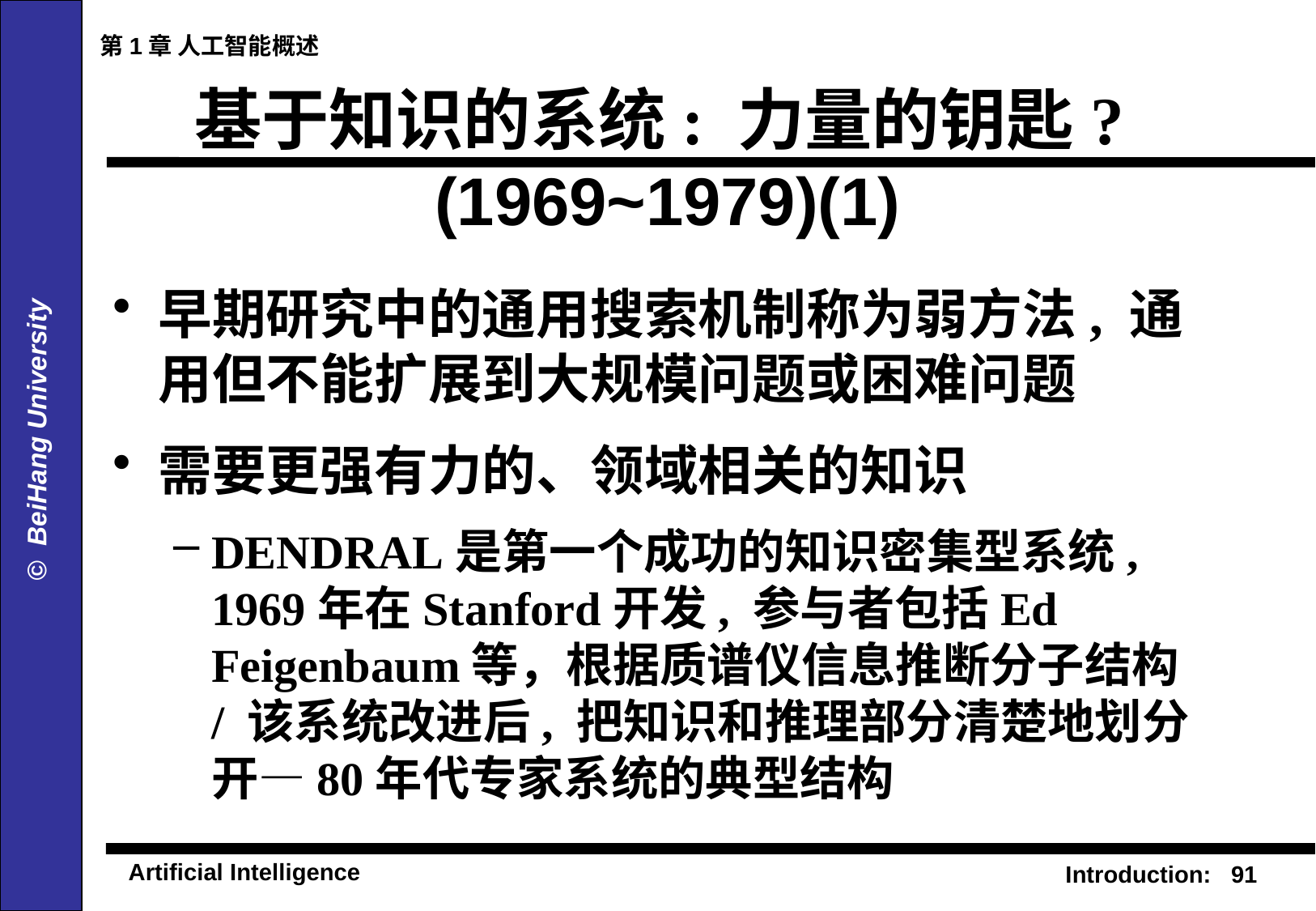

第1章 人工智能概述
# 基于知识的系统: 力量的钥匙? (1969~1979)(1)
早期研究中的通用搜索机制称为弱方法, 通用但不能扩展到大规模问题或困难问题
需要更强有力的、领域相关的知识
DENDRAL是第一个成功的知识密集型系统, 1969年在Stanford开发, 参与者包括Ed Feigenbaum等，根据质谱仪信息推断分子结构 / 该系统改进后, 把知识和推理部分清楚地划分开—80年代专家系统的典型结构